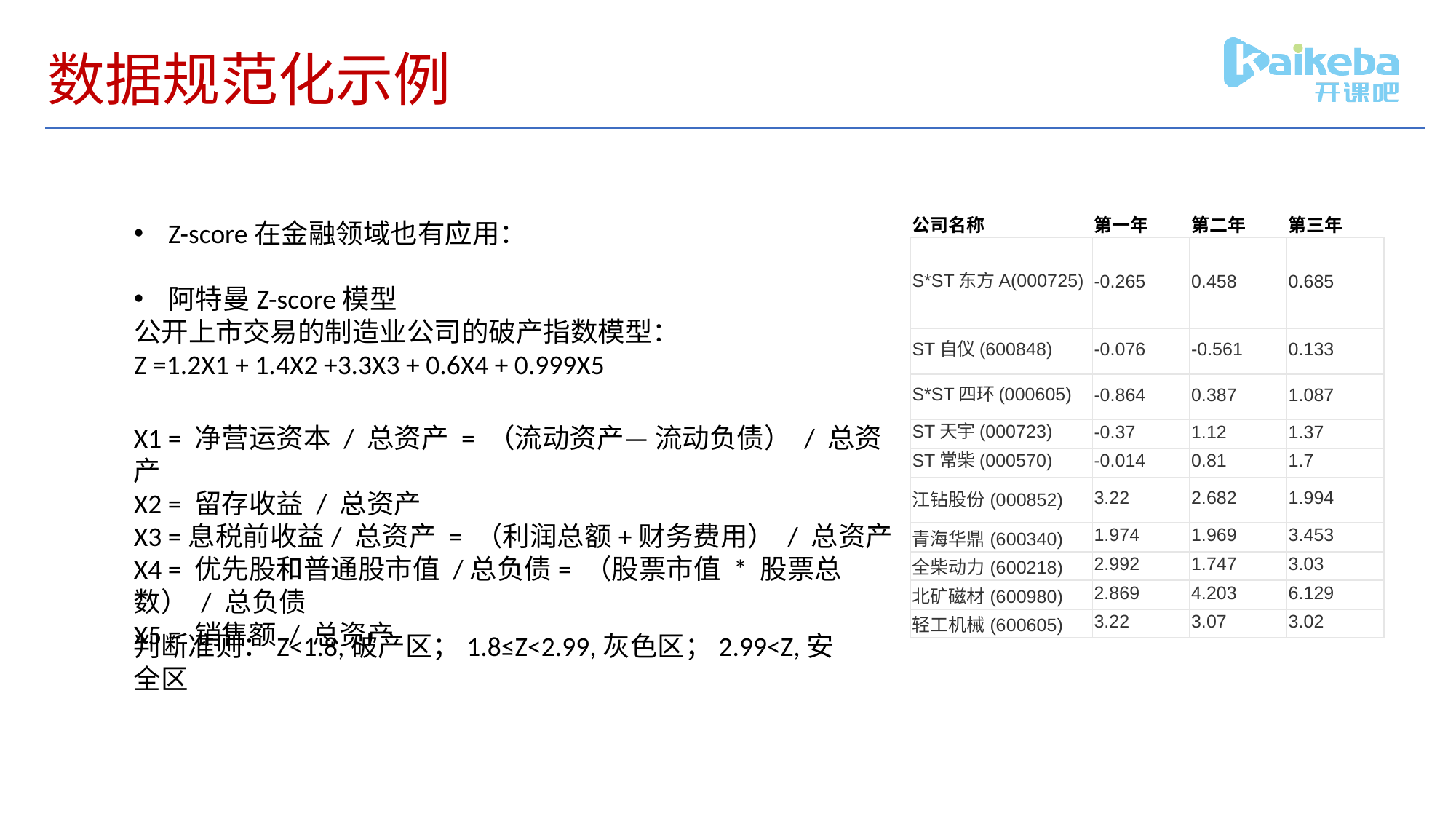

# 数据规范化示例
| 公司名称 | 第一年 | 第二年 | 第三年 |
| --- | --- | --- | --- |
| S\*ST东方A(000725) | -0.265 | 0.458 | 0.685 |
| ST自仪(600848) | -0.076 | -0.561 | 0.133 |
| S\*ST四环(000605) | -0.864 | 0.387 | 1.087 |
| ST天宇(000723) | -0.37 | 1.12 | 1.37 |
| ST常柴(000570) | -0.014 | 0.81 | 1.7 |
| 江钻股份(000852) | 3.22 | 2.682 | 1.994 |
| 青海华鼎(600340) | 1.974 | 1.969 | 3.453 |
| 全柴动力(600218) | 2.992 | 1.747 | 3.03 |
| 北矿磁材(600980) | 2.869 | 4.203 | 6.129 |
| 轻工机械(600605) | 3.22 | 3.07 | 3.02 |
Z-score在金融领域也有应用：

阿特曼Z-score模型
公开上市交易的制造业公司的破产指数模型：
Z =1.2X1 + 1.4X2 +3.3X3 + 0.6X4 + 0.999X5
X1 = 净营运资本 / 总资产 = （流动资产— 流动负债） / 总资产
X2 = 留存收益 / 总资产
X3 =息税前收益/ 总资产 = （利润总额+财务费用） / 总资产
X4 = 优先股和普通股市值 /总负债= （股票市值 * 股票总数） / 总负债
X5 = 销售额 / 总资产
判断准则：Z<1.8,破产区；1.8≤Z<2.99,灰色区；2.99<Z,安全区